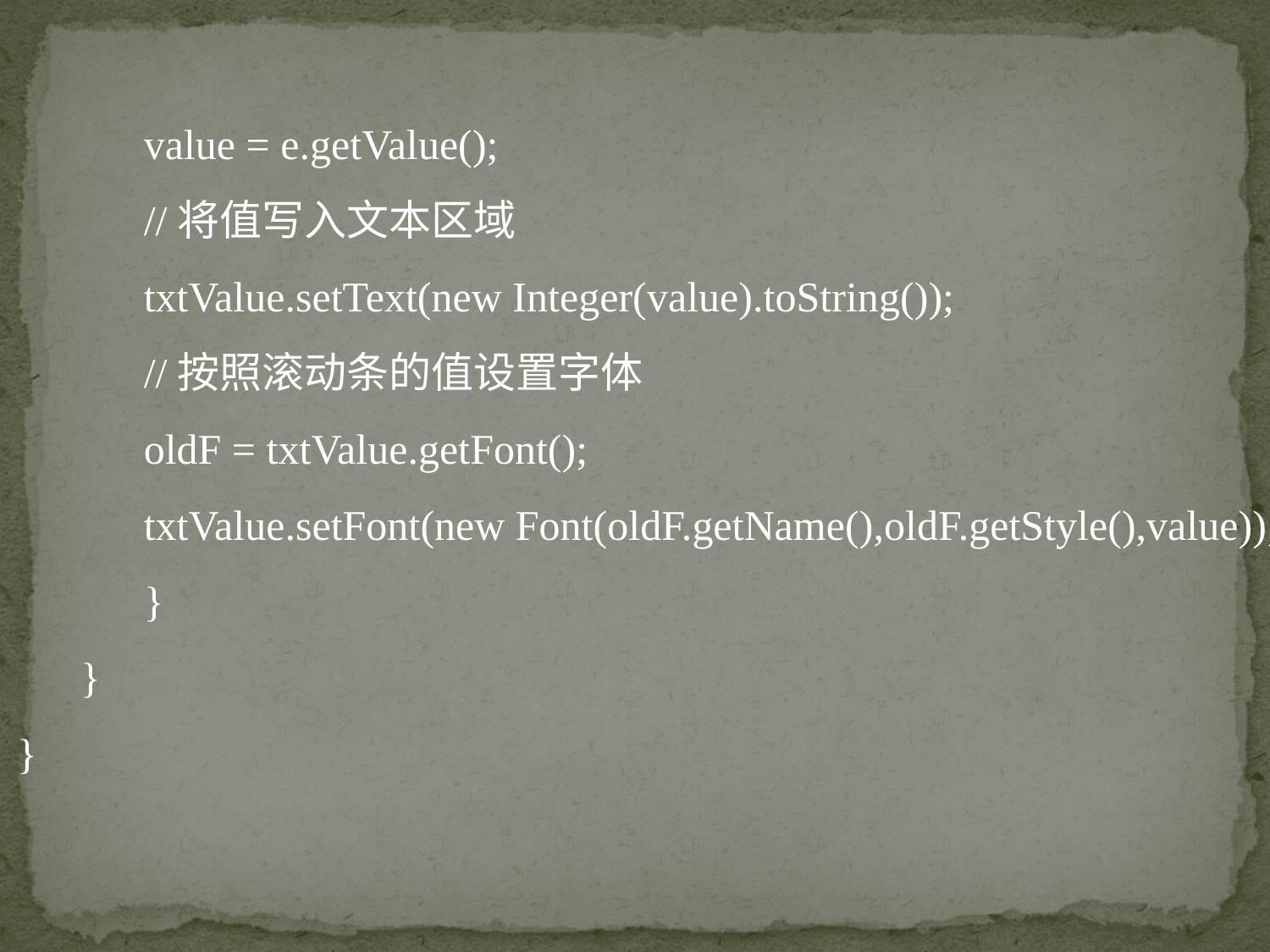

value = e.getValue();
	//将值写入文本区域
	txtValue.setText(new Integer(value).toString());
	//按照滚动条的值设置字体
	oldF = txtValue.getFont();
	txtValue.setFont(new Font(oldF.getName(),oldF.getStyle(),value));
	}
      }
}